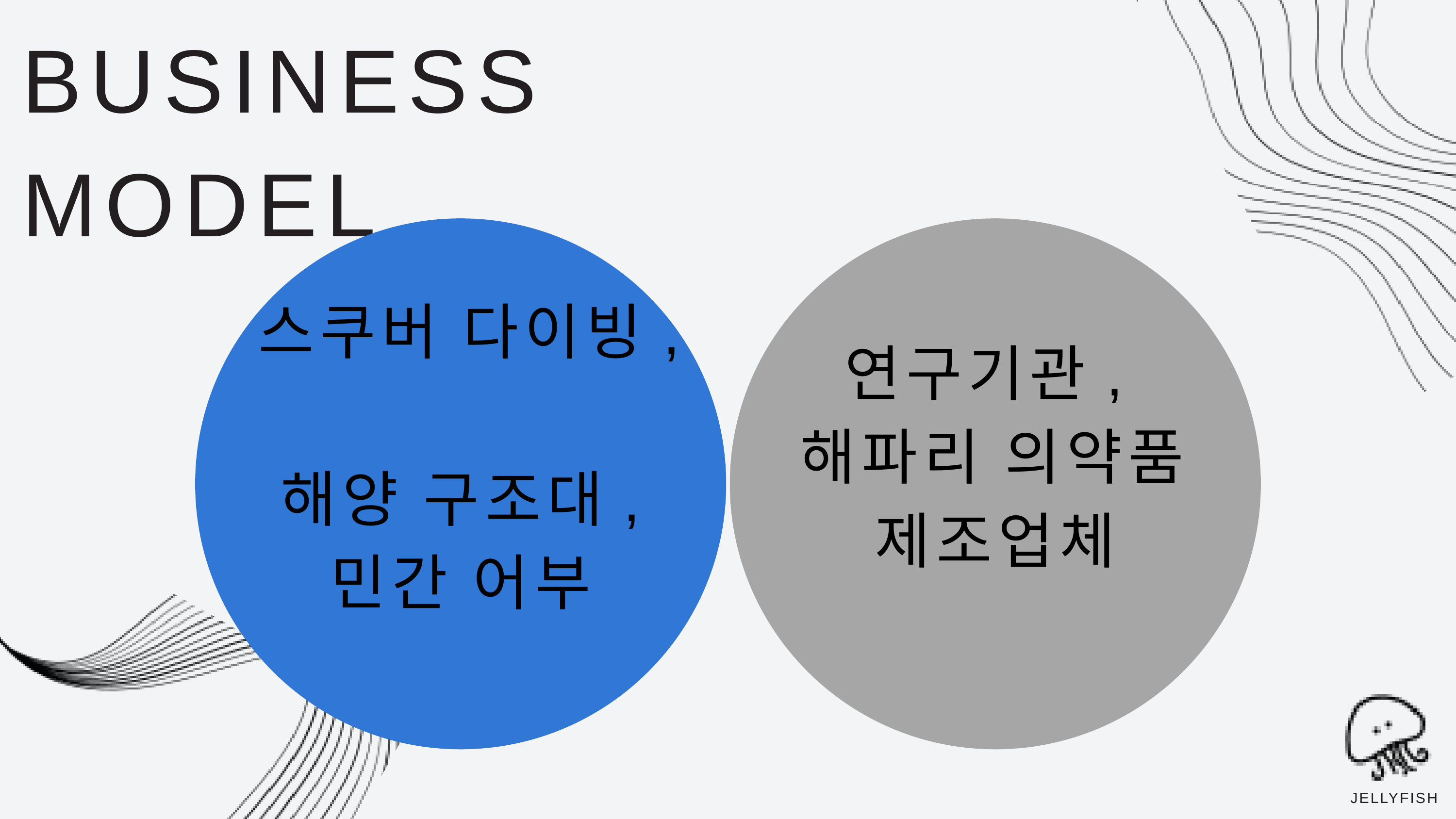

BUSINESS MODEL

스쿠버 다이빙,
해양 구조대,
민간 어부

연구기관,
해파리 의약품 제조업체

JELLYFISH